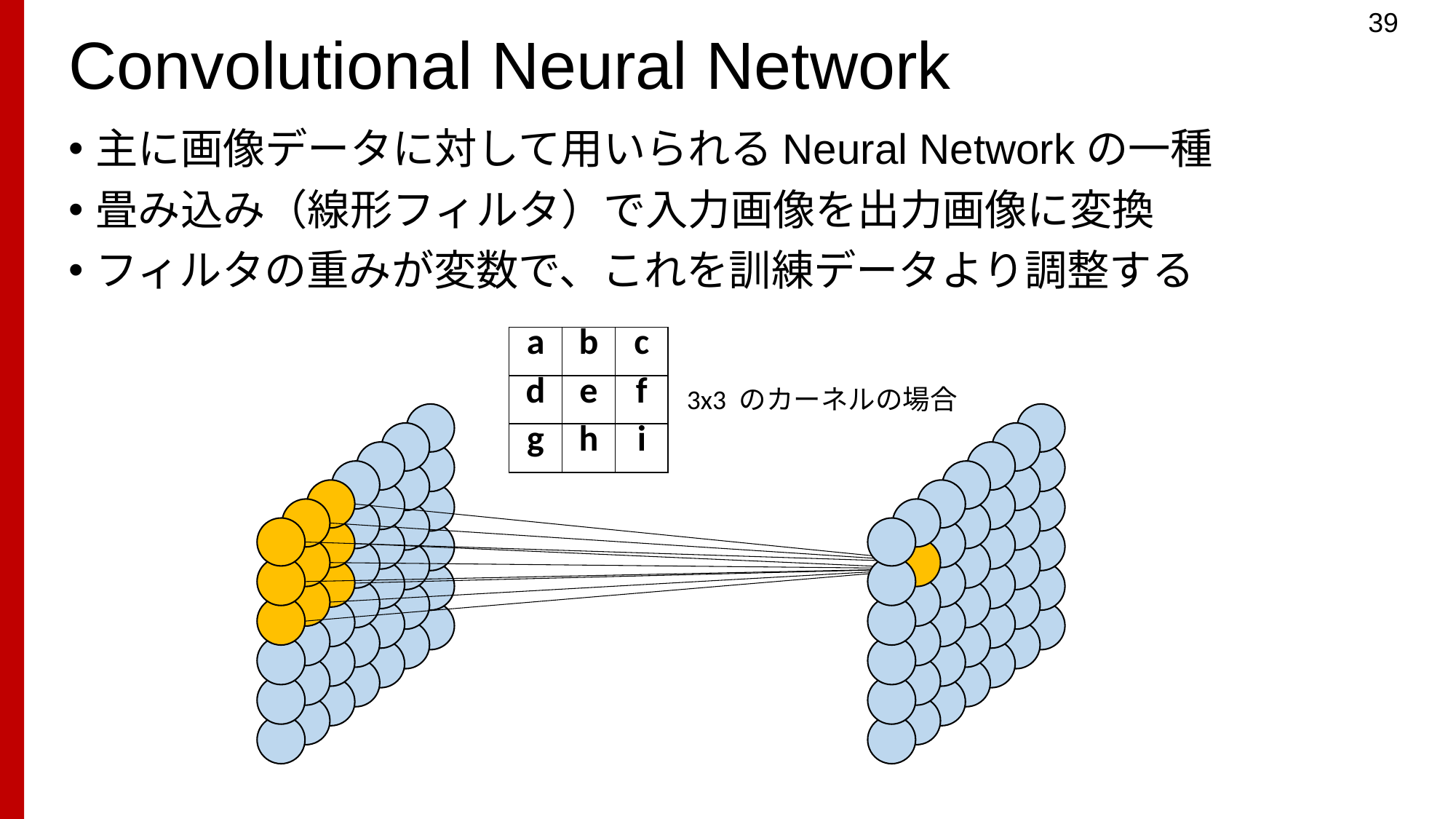

39
# Convolutional Neural Network
主に画像データに対して用いられるNeural Networkの一種
畳み込み（線形フィルタ）で入力画像を出力画像に変換
フィルタの重みが変数で、これを訓練データより調整する
| a | b | c |
| --- | --- | --- |
| d | e | f |
| g | h | i |
3x3 のカーネルの場合